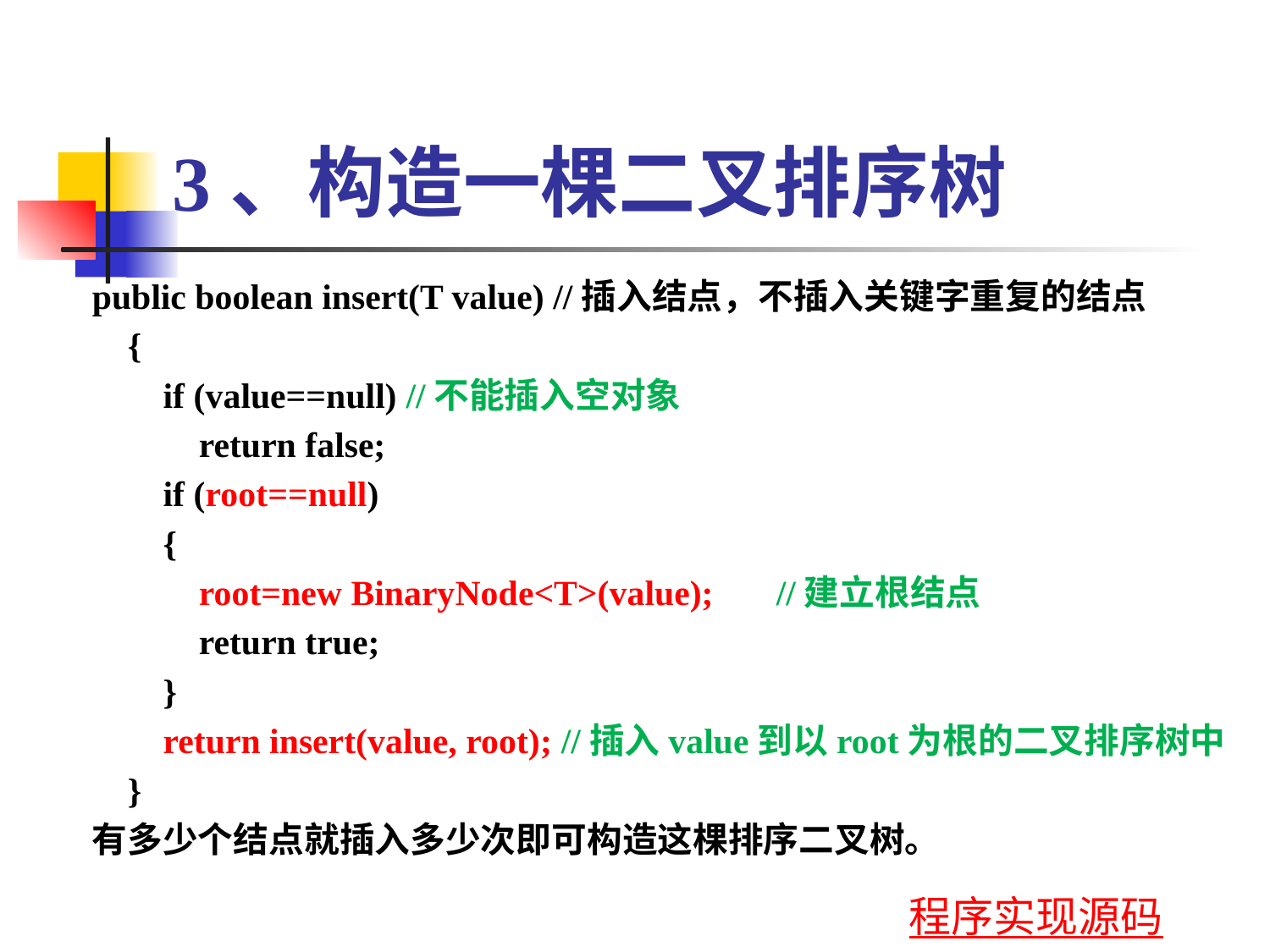

# 3、构造一棵二叉排序树
public boolean insert(T value) //插入结点，不插入关键字重复的结点
    {
        if (value==null) //不能插入空对象
            return false;
        if (root==null)
        {
            root=new BinaryNode<T>(value);       //建立根结点
            return true;
        }
        return insert(value, root); //插入value到以root为根的二叉排序树中
    }
有多少个结点就插入多少次即可构造这棵排序二叉树。
69
程序实现源码